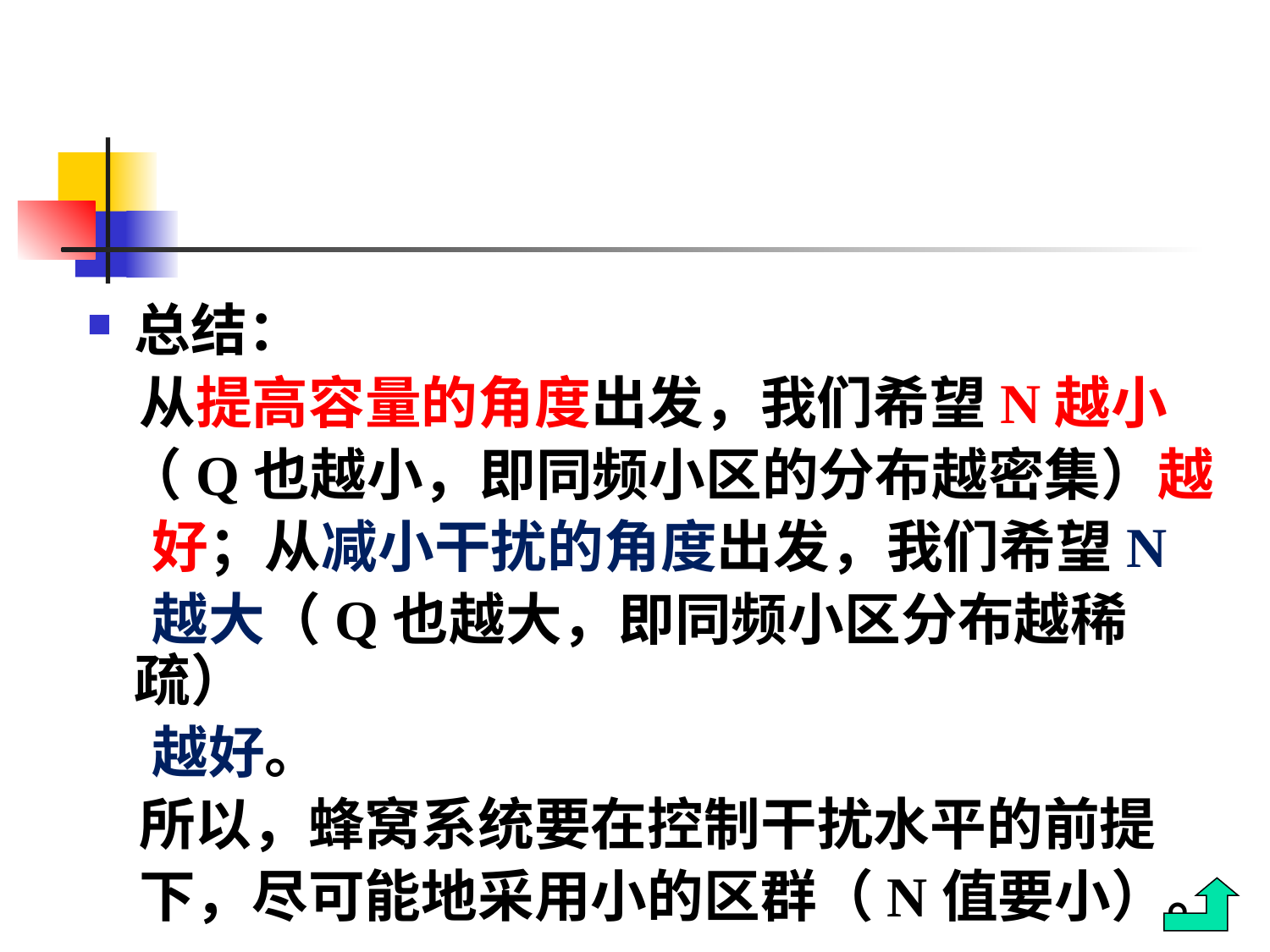

总结：
   从提高容量的角度出发，我们希望N越小
  （Q也越小，即同频小区的分布越密集）越
    好；从减小干扰的角度出发，我们希望N
    越大（Q也越大，即同频小区分布越稀疏）
    越好。
   所以，蜂窝系统要在控制干扰水平的前提
   下，尽可能地采用小的区群（N值要小）。